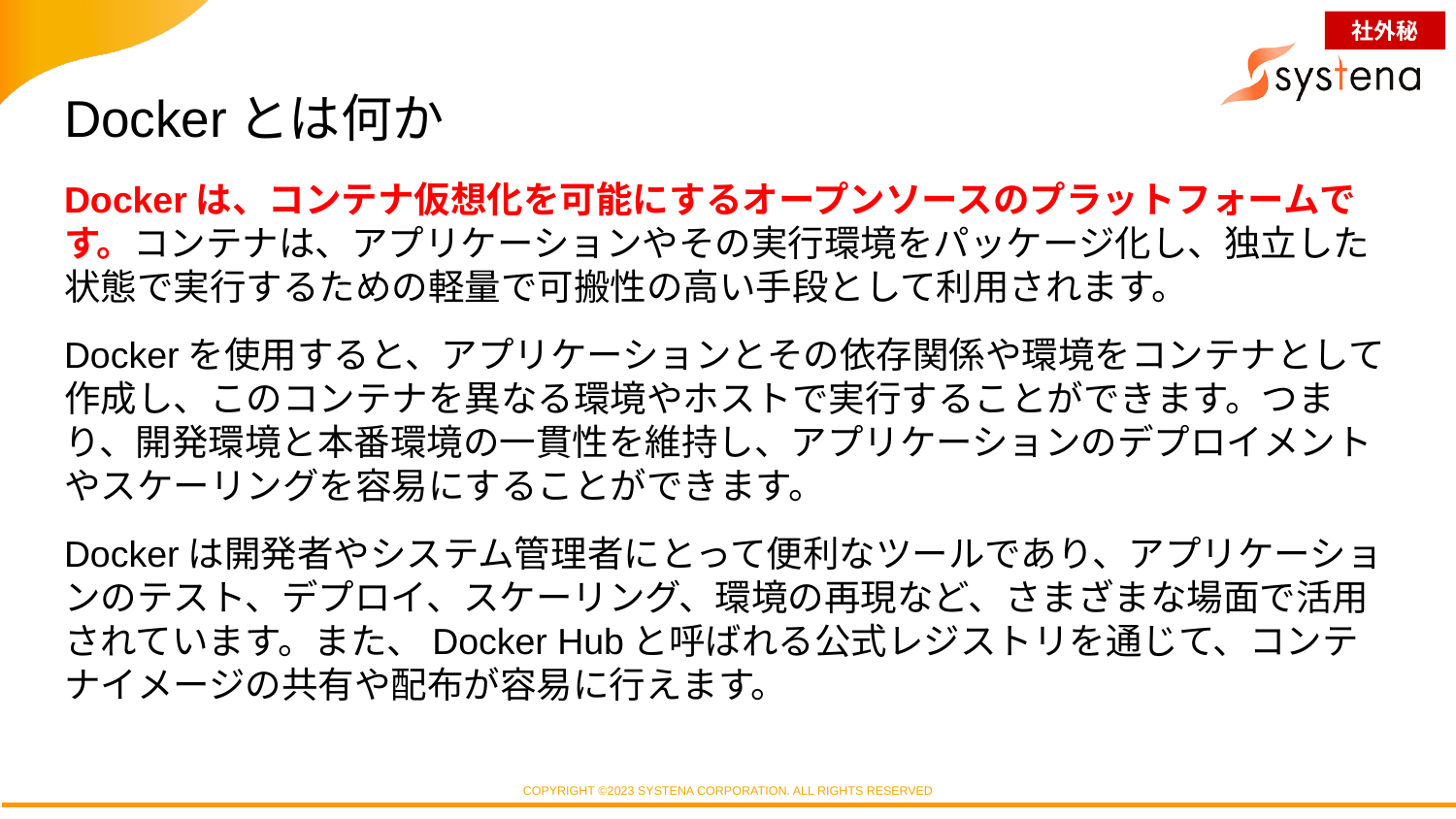

# Dockerとは何か
Dockerは、コンテナ仮想化を可能にするオープンソースのプラットフォームです。コンテナは、アプリケーションやその実行環境をパッケージ化し、独立した状態で実行するための軽量で可搬性の高い手段として利用されます。
Dockerを使用すると、アプリケーションとその依存関係や環境をコンテナとして作成し、このコンテナを異なる環境やホストで実行することができます。つまり、開発環境と本番環境の一貫性を維持し、アプリケーションのデプロイメントやスケーリングを容易にすることができます。
Dockerは開発者やシステム管理者にとって便利なツールであり、アプリケーションのテスト、デプロイ、スケーリング、環境の再現など、さまざまな場面で活用されています。また、Docker Hubと呼ばれる公式レジストリを通じて、コンテナイメージの共有や配布が容易に行えます。